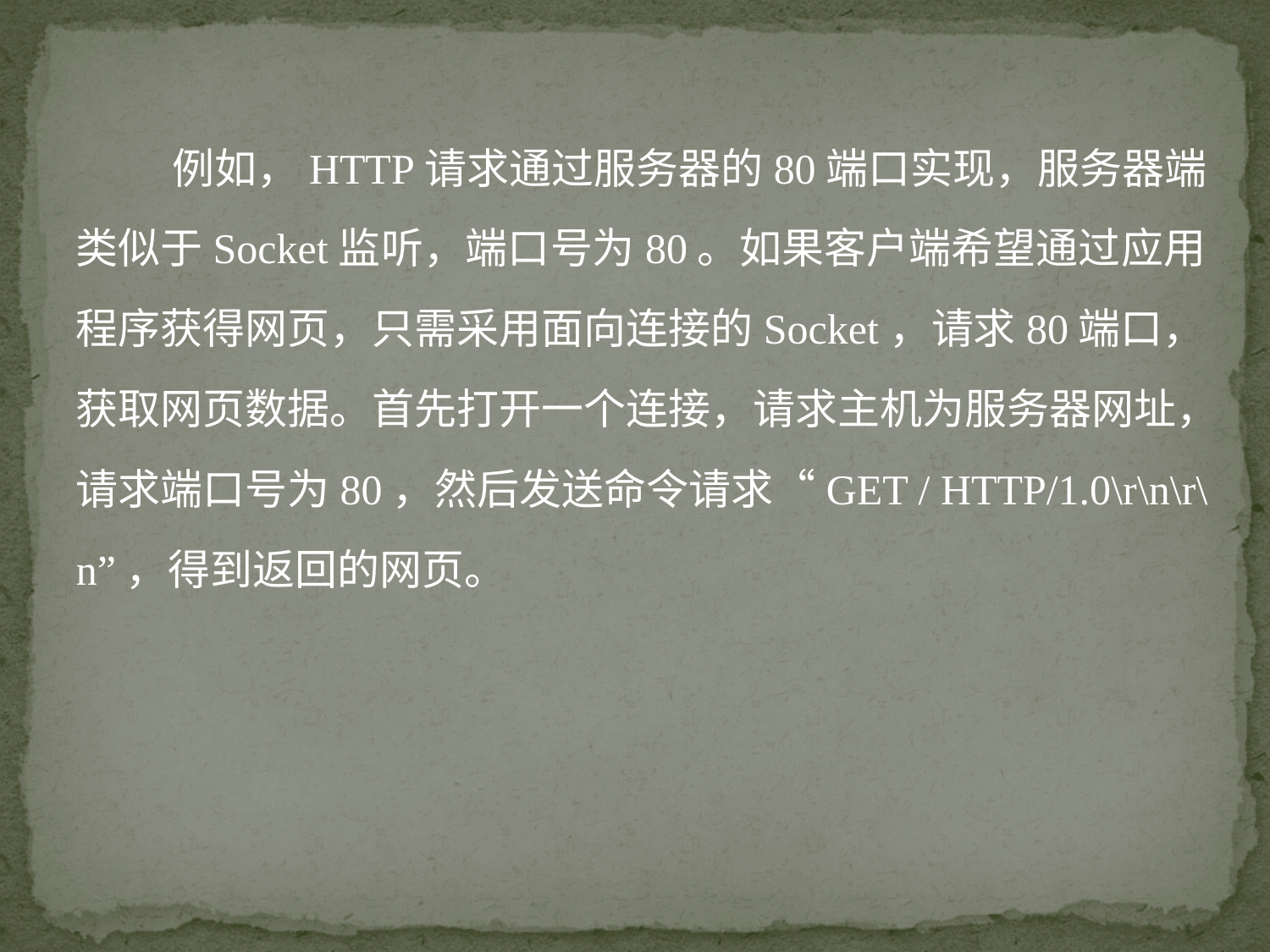

例如，HTTP请求通过服务器的80端口实现，服务器端类似于Socket监听，端口号为80。如果客户端希望通过应用程序获得网页，只需采用面向连接的Socket，请求80端口，获取网页数据。首先打开一个连接，请求主机为服务器网址，请求端口号为80，然后发送命令请求“GET / HTTP/1.0\r\n\r\n”，得到返回的网页。